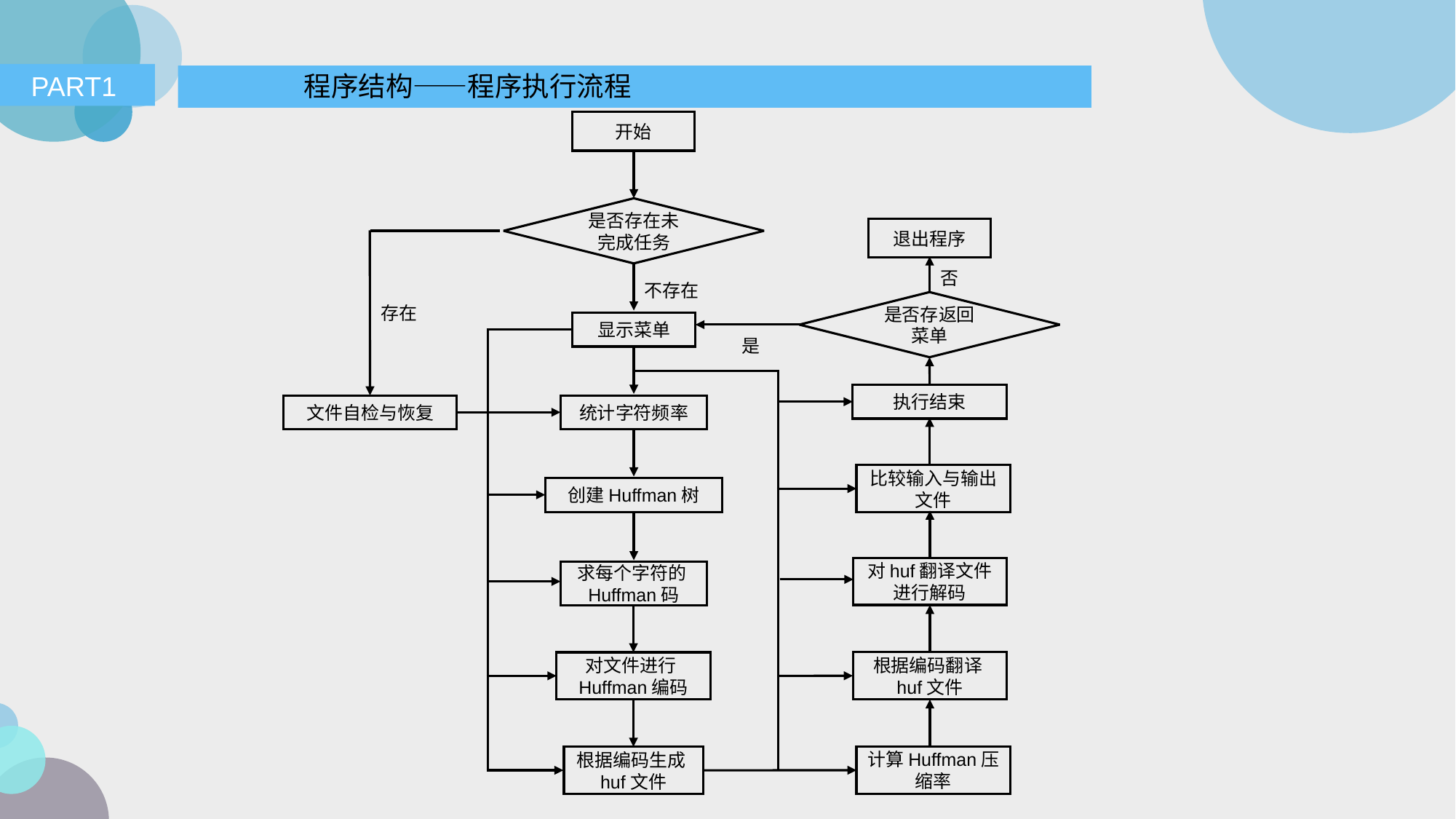

PART1
程序结构——程序执行流程

开始
是否存在未完成任务
退出程序
否
不存在
是否存返回菜单
存在
显示菜单
是
执行结束
文件自检与恢复
统计字符频率
比较输入与输出文件
创建Huffman树
对huf翻译文件进行解码
求每个字符的Huffman码
根据编码翻译huf文件
对文件进行Huffman编码
计算Huffman压缩率
根据编码生成huf文件